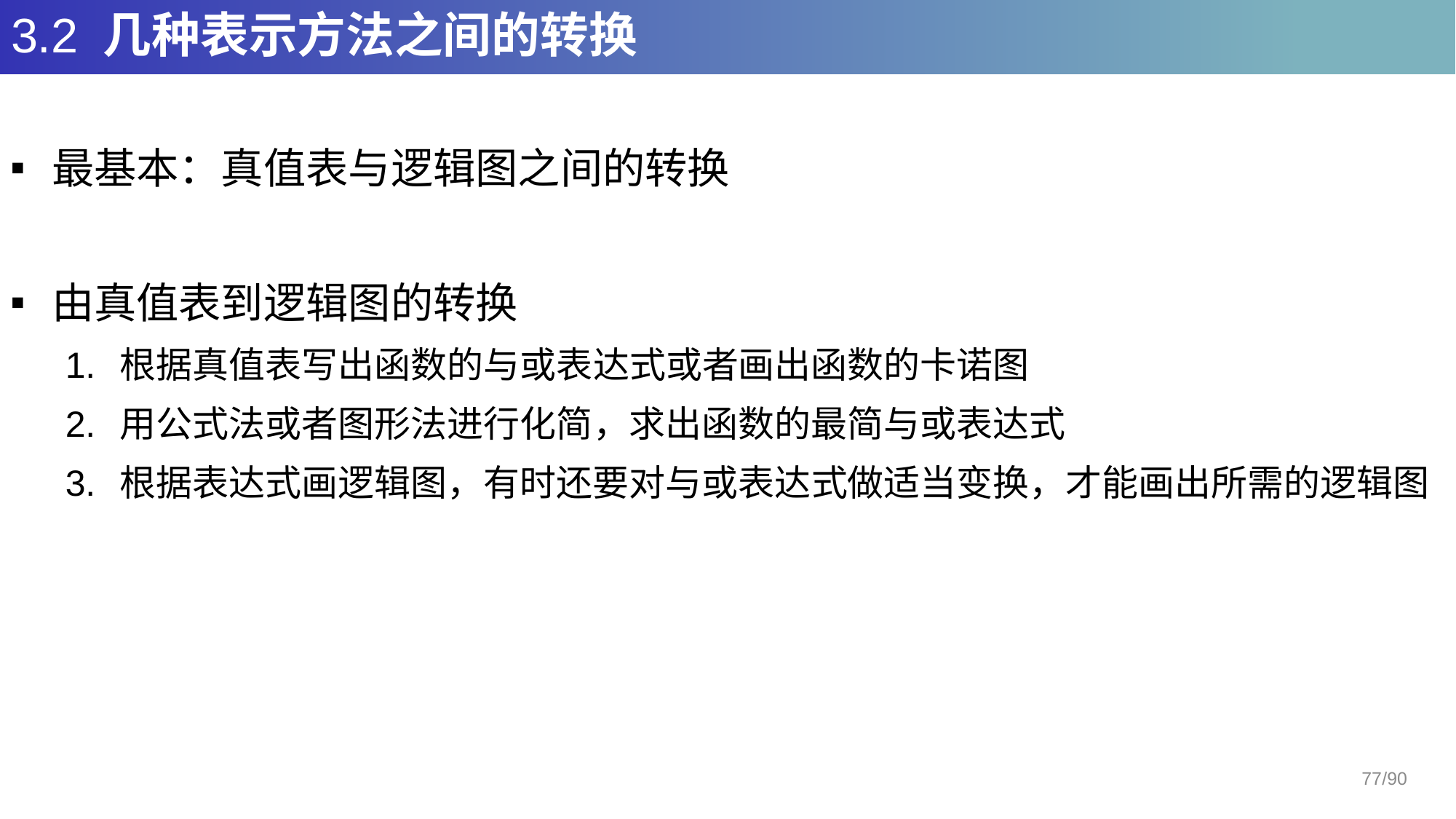

# 3.2 几种表示方法之间的转换
最基本：真值表与逻辑图之间的转换
由真值表到逻辑图的转换
根据真值表写出函数的与或表达式或者画出函数的卡诺图
用公式法或者图形法进行化简，求出函数的最简与或表达式
根据表达式画逻辑图，有时还要对与或表达式做适当变换，才能画出所需的逻辑图
77/90